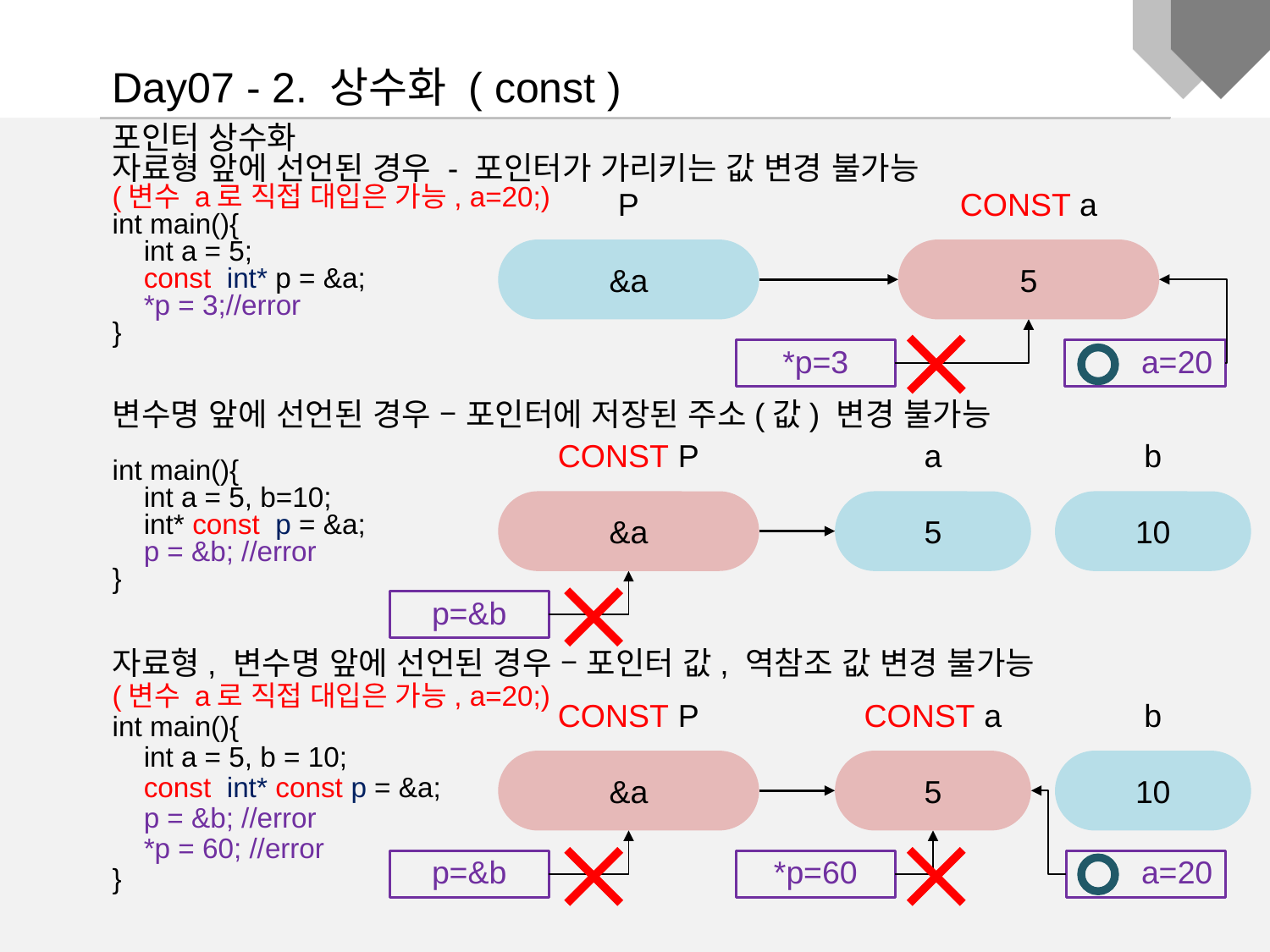

Day07 - 2. 상수화 ( const )
포인터 상수화
자료형 앞에 선언된 경우 - 포인터가 가리키는 값 변경 불가능
(변수 a로 직접 대입은 가능, a=20;)
int main(){
    int a = 5;
    const  int* p = &a;
    *p = 3;//error
}

변수명 앞에 선언된 경우 – 포인터에 저장된 주소(값) 변경 불가능

int main(){
    int a = 5, b=10;
    int* const  p = &a;
    p = &b; //error
}

자료형, 변수명 앞에 선언된 경우 – 포인터 값, 역참조 값 변경 불가능
(변수 a로 직접 대입은 가능, a=20;)
int main(){
    int a = 5, b = 10;
    const  int* const p = &a;
    p = &b; //error
    *p = 60; //error
}
P

&a

CONST a

5

*p=3
a=20

CONST P

&a

a

5

b

10

p=&b
CONST P

&a

CONST a

5

b

10

p=&b
*p=60
a=20